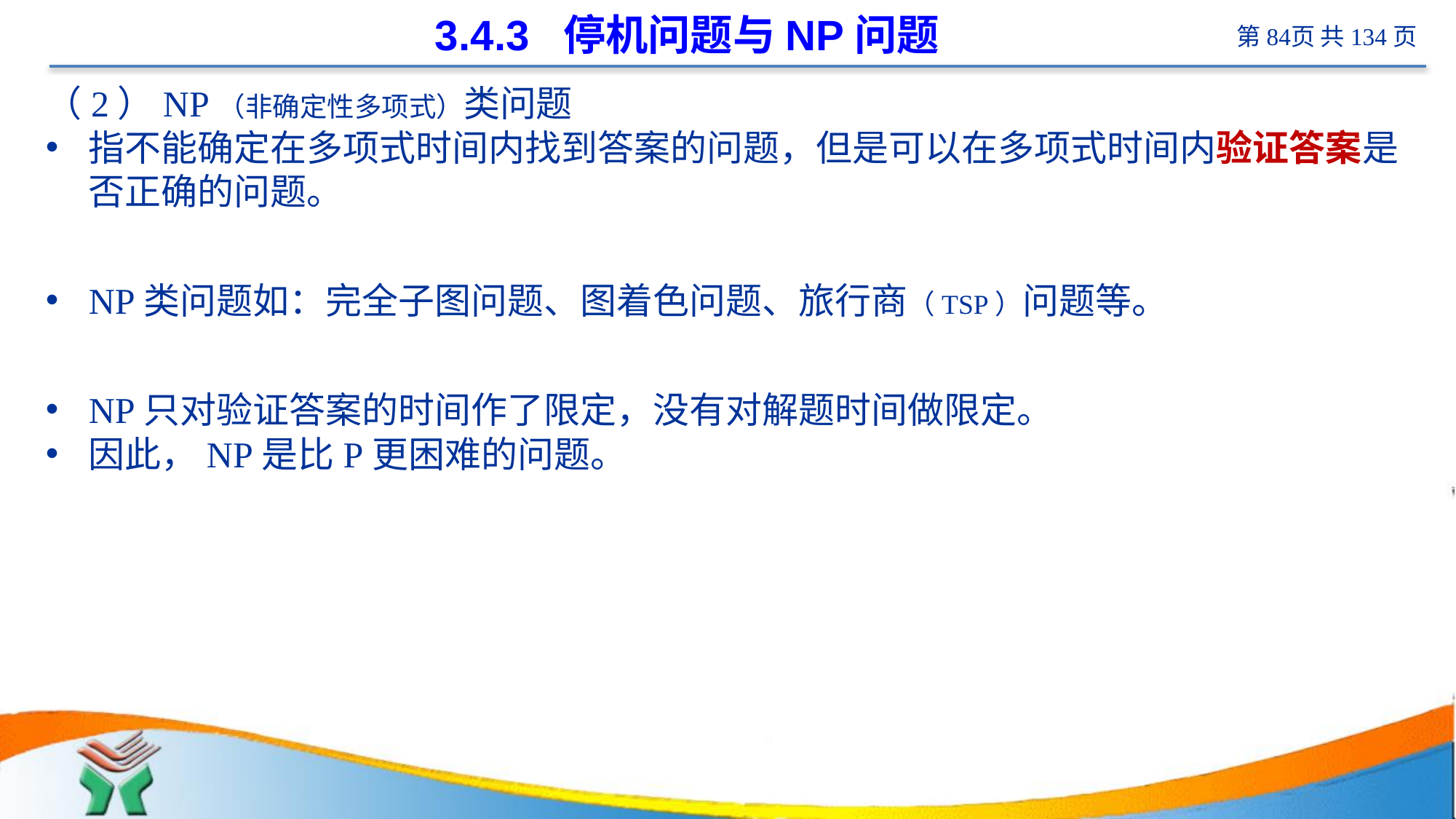

# 3.4.3  停机问题与NP问题
（2）NP（非确定性多项式）类问题
指不能确定在多项式时间内找到答案的问题，但是可以在多项式时间内验证答案是否正确的问题。

NP类问题如：完全子图问题、图着色问题、旅行商（TSP）问题等。

NP只对验证答案的时间作了限定，没有对解题时间做限定。
因此，NP是比P更困难的问题。